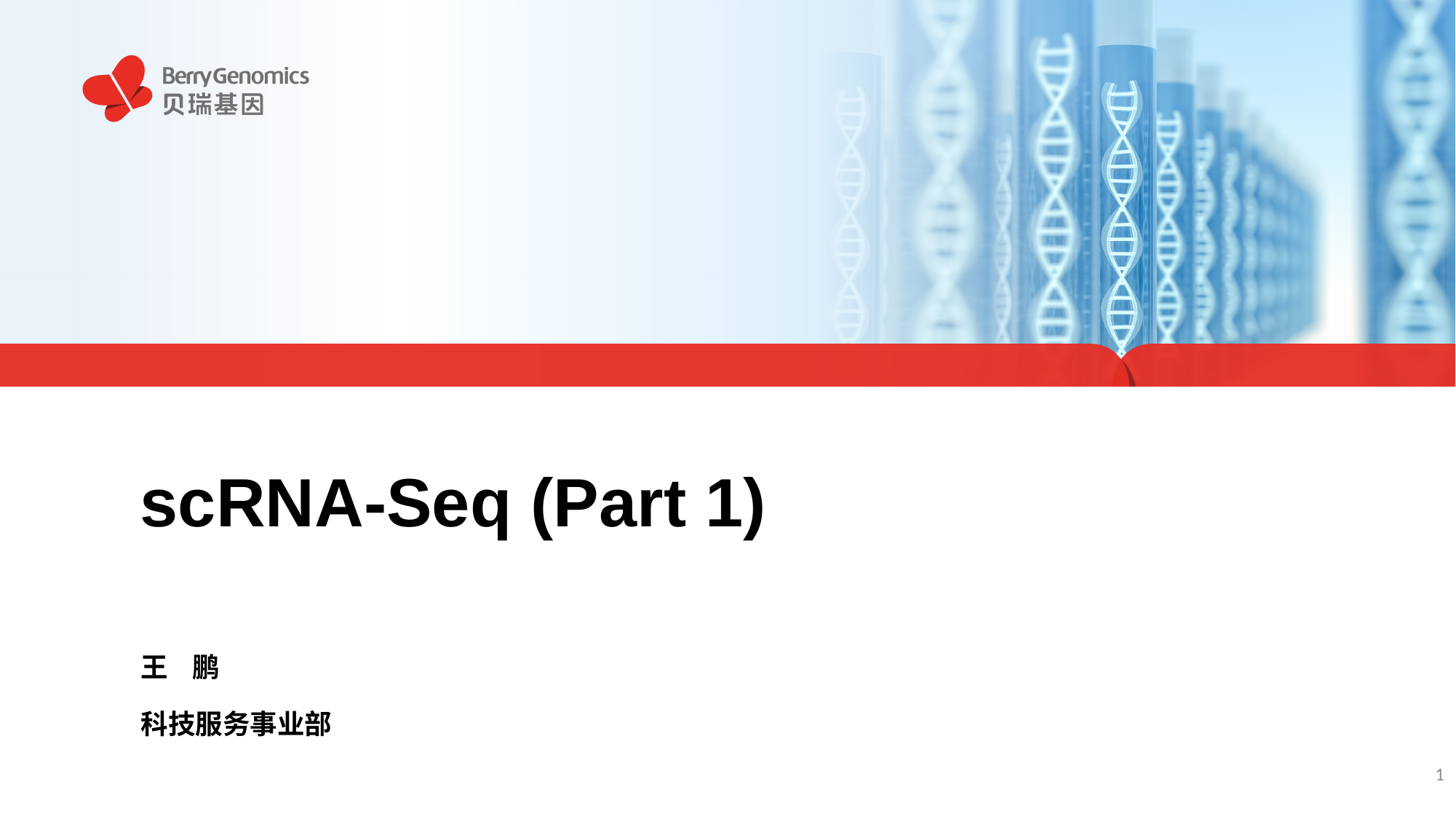

# scRNA-Seq (Part 1)
王    鹏
科技服务事业部
1